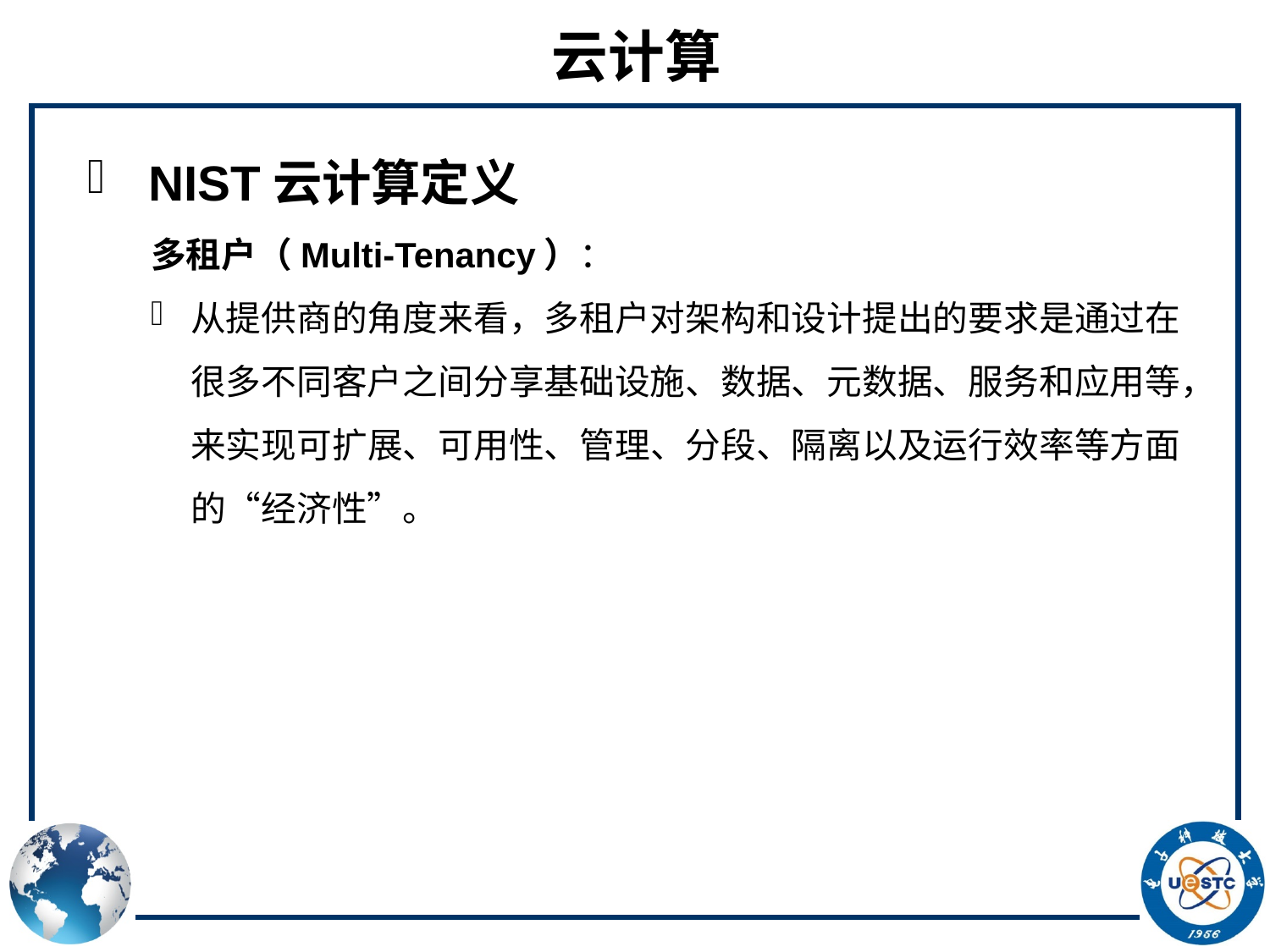

# 云计算
 NIST云计算定义
多租户（Multi-Tenancy）：
从提供商的角度来看，多租户对架构和设计提出的要求是通过在很多不同客户之间分享基础设施、数据、元数据、服务和应用等，来实现可扩展、可用性、管理、分段、隔离以及运行效率等方面的“经济性”。